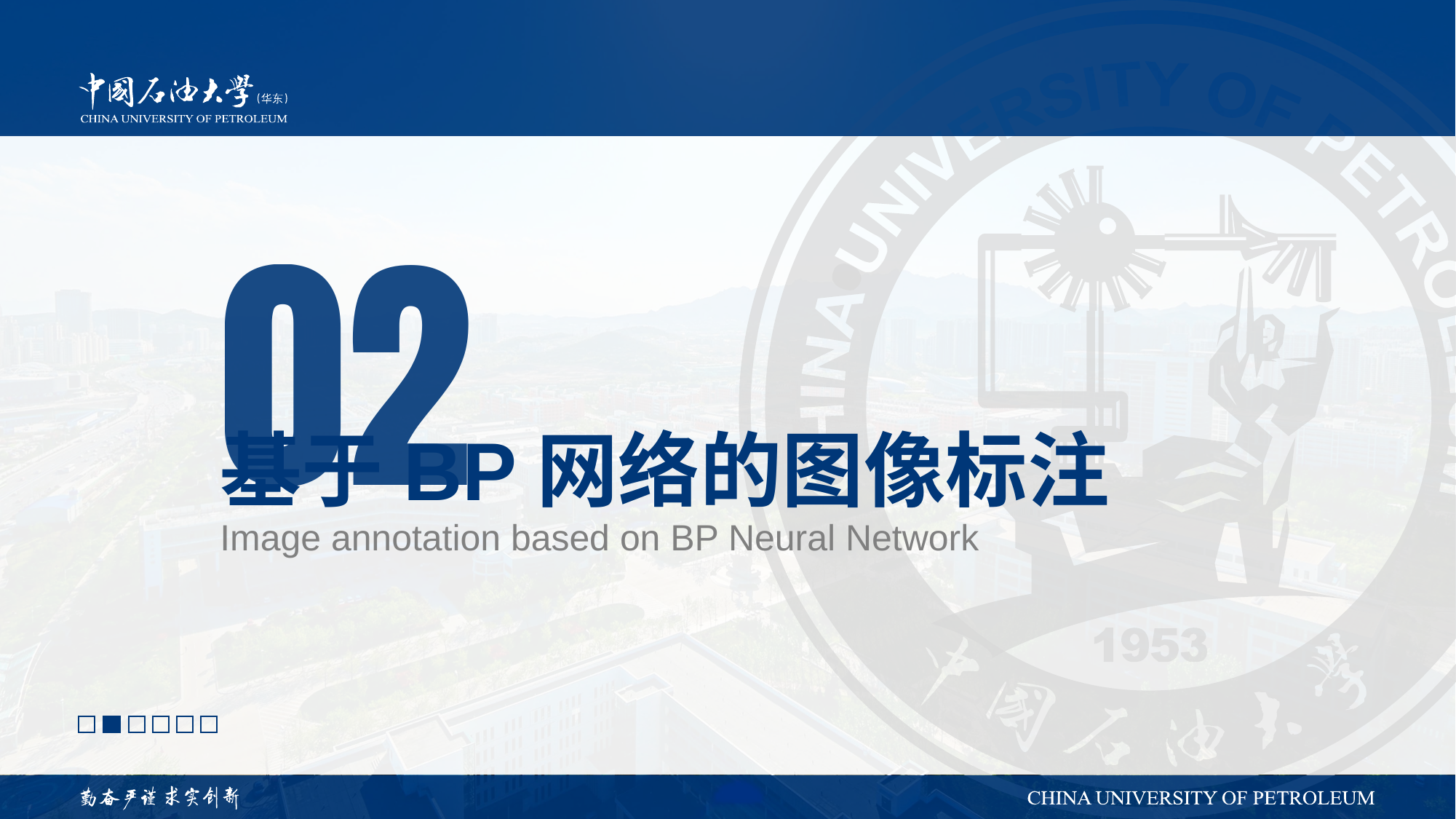

02
# 基于BP网络的图像标注
Image annotation based on BP Neural Network